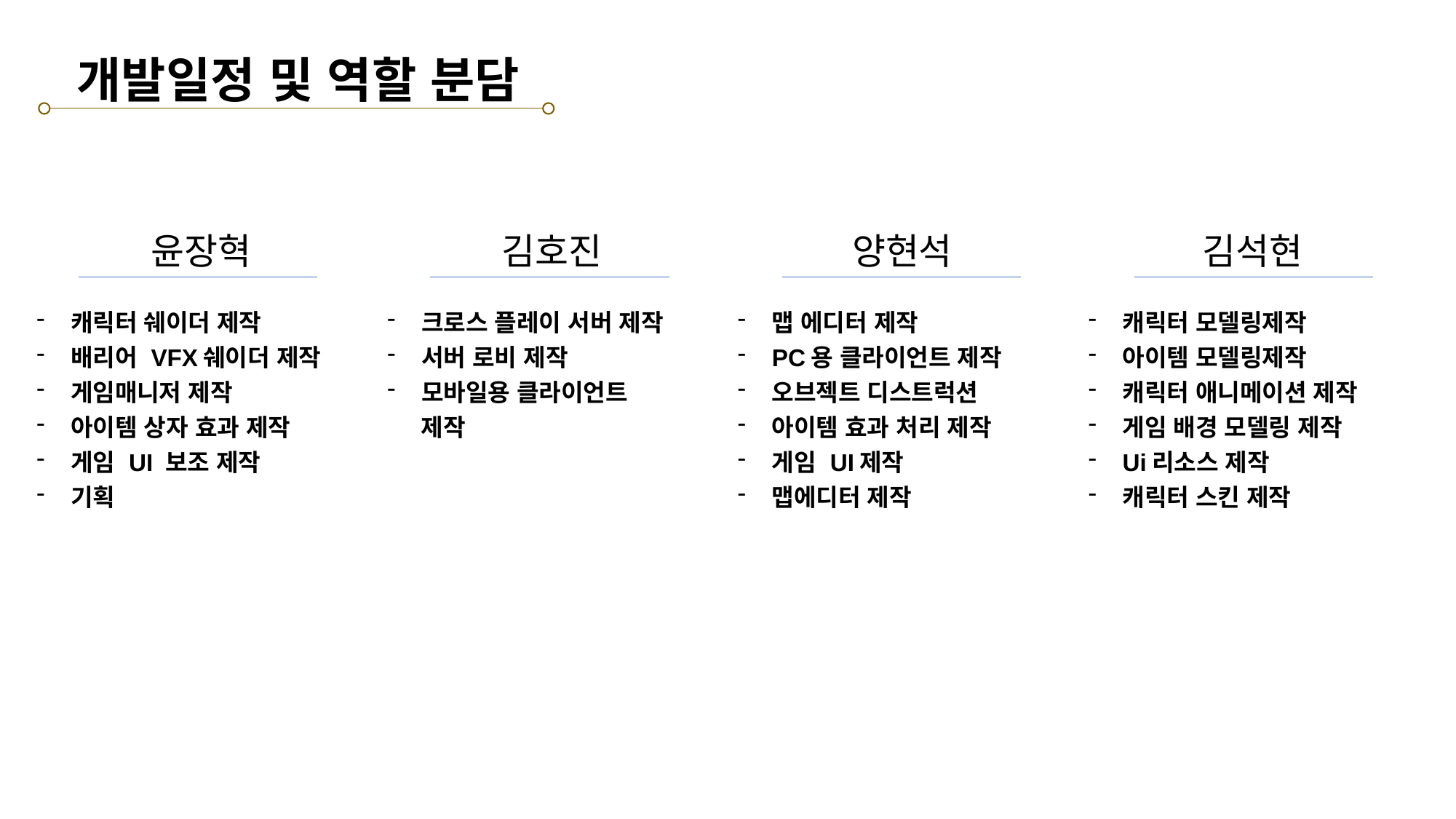

개발일정 및 역할 분담

`
| 윤장혁 | 김호진 | 양현석 | 김석현 |
| --- | --- | --- | --- |
| 캐릭터 쉐이더 제작 배리어 VFX쉐이더 제작 게임매니저 제작 아이템 상자 효과 제작 게임 UI 보조 제작 기획 | 크로스 플레이 서버 제작 서버 로비 제작 모바일용 클라이언트 제작 | 맵 에디터 제작 PC용 클라이언트 제작 오브젝트 디스트럭션 아이템 효과 처리 제작 게임 UI제작 맵에디터 제작 | 캐릭터 모델링제작 아이템 모델링제작 캐릭터 애니메이션 제작 게임 배경 모델링 제작 Ui리소스 제작 캐릭터 스킨 제작 |